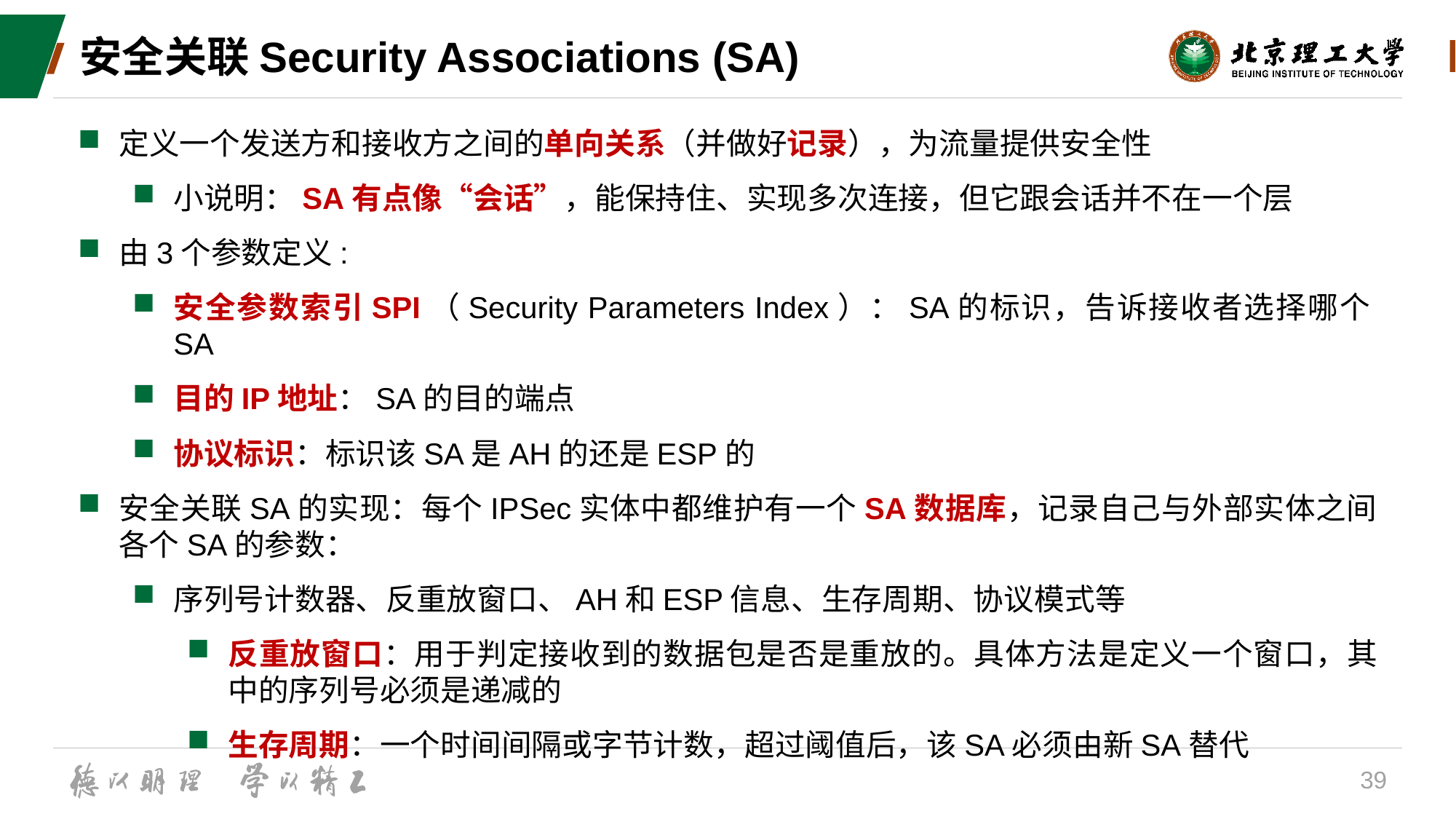

# 安全关联Security Associations (SA)
定义一个发送方和接收方之间的单向关系（并做好记录），为流量提供安全性
小说明：SA有点像“会话”，能保持住、实现多次连接，但它跟会话并不在一个层
由3个参数定义:
安全参数索引SPI（Security Parameters Index）：SA的标识，告诉接收者选择哪个SA
目的IP地址：SA的目的端点
协议标识：标识该SA是AH的还是ESP的
安全关联SA的实现：每个IPSec实体中都维护有一个SA数据库，记录自己与外部实体之间各个SA的参数：
序列号计数器、反重放窗口、AH和ESP信息、生存周期、协议模式等
反重放窗口：用于判定接收到的数据包是否是重放的。具体方法是定义一个窗口，其中的序列号必须是递减的
生存周期：一个时间间隔或字节计数，超过阈值后，该SA必须由新SA替代